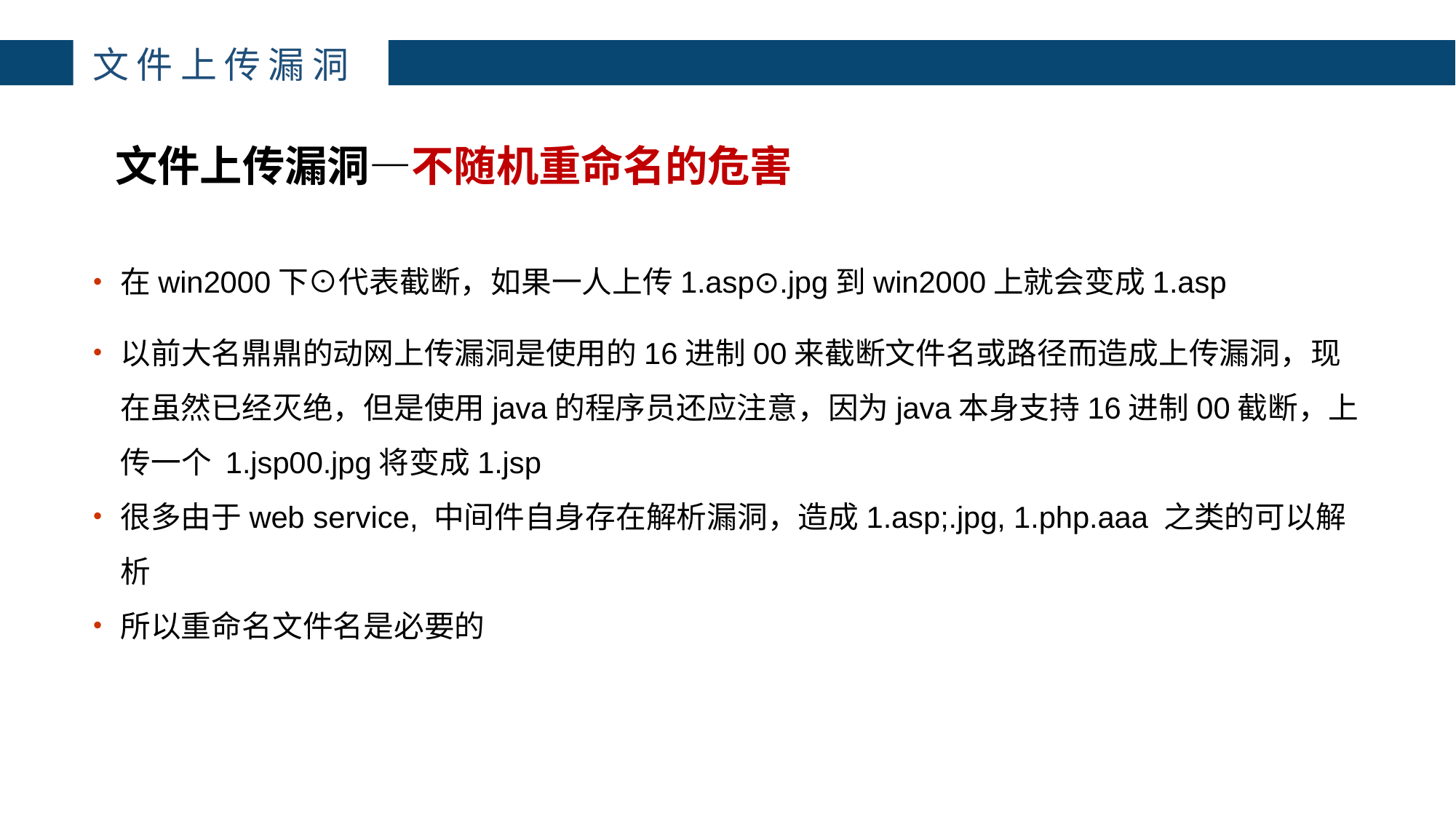

主讲：枕边月亮
主讲：枕边月亮
主讲：枕边月亮
主讲：枕边月亮
主讲：枕边月亮
主讲：枕边月亮
主讲：枕边月亮
主讲：枕边月亮
主讲：枕边月亮
主讲：枕边月亮
主讲：枕边月亮

文件上传漏洞
4
文件上传漏洞—不随机重命名的危害
在win2000下⊙代表截断，如果一人上传1.asp⊙.jpg到win2000上就会变成1.asp
以前大名鼎鼎的动网上传漏洞是使用的16进制00来截断文件名或路径而造成上传漏洞，现在虽然已经灭绝，但是使用java的程序员还应注意，因为java本身支持16进制00截断，上传一个 1.jsp00.jpg将变成1.jsp
很多由于web service, 中间件自身存在解析漏洞，造成1.asp;.jpg, 1.php.aaa 之类的可以解析
所以重命名文件名是必要的